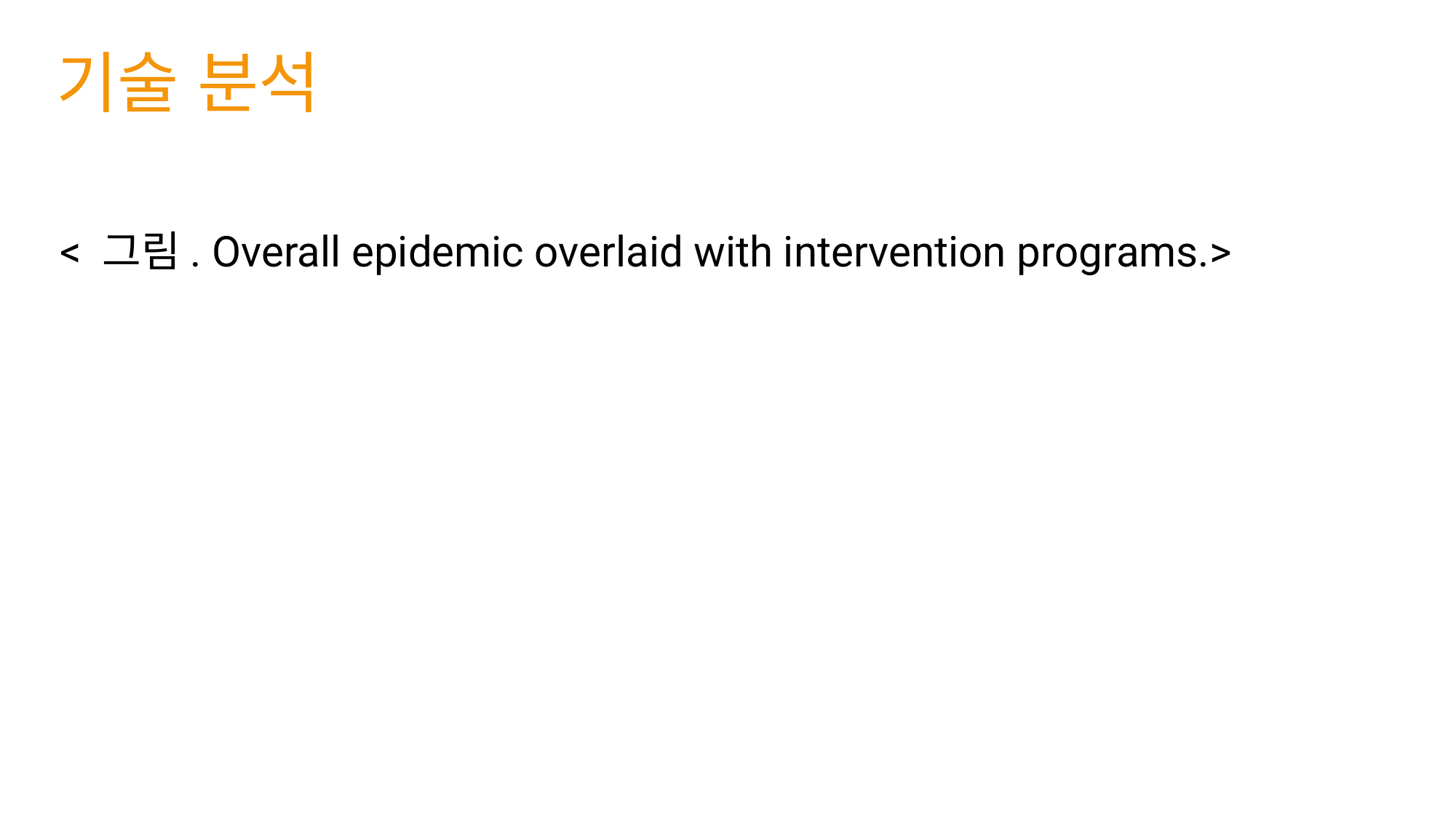

기술 분석
< 그림. Overall epidemic overlaid with intervention programs.>